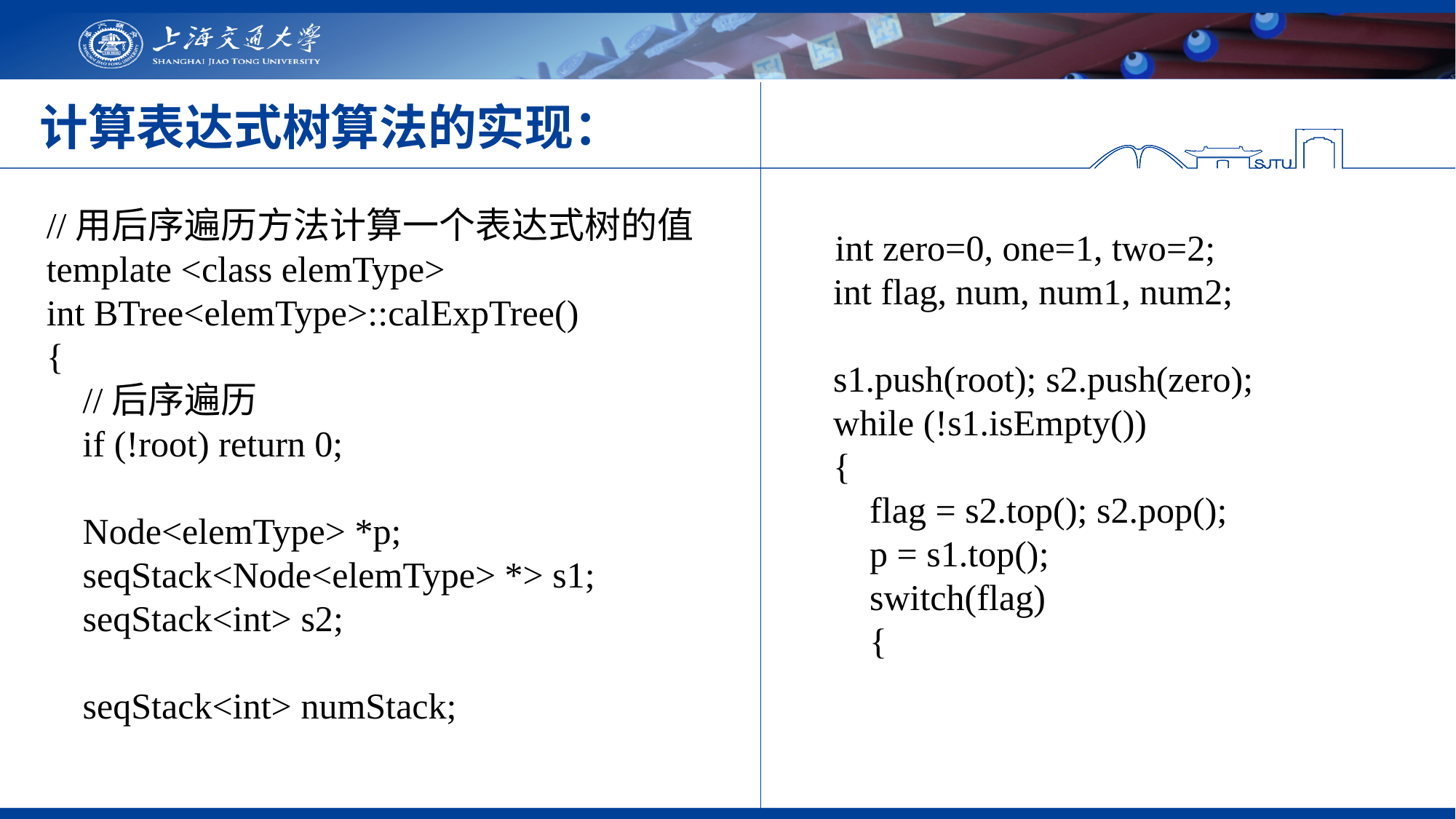

# 计算表达式树算法的实现：

//用后序遍历方法计算一个表达式树的值
template <class elemType>
int BTree<elemType>::calExpTree()
{
    //后序遍历
    if (!root) return 0;

    Node<elemType> *p;
    seqStack<Node<elemType> *> s1;
    seqStack<int> s2;

    seqStack<int> numStack;

     int zero=0, one=1, two=2;
    int flag, num, num1, num2;

    s1.push(root); s2.push(zero);
    while (!s1.isEmpty())
    {
        flag = s2.top(); s2.pop();
        p = s1.top();
        switch(flag)
        {